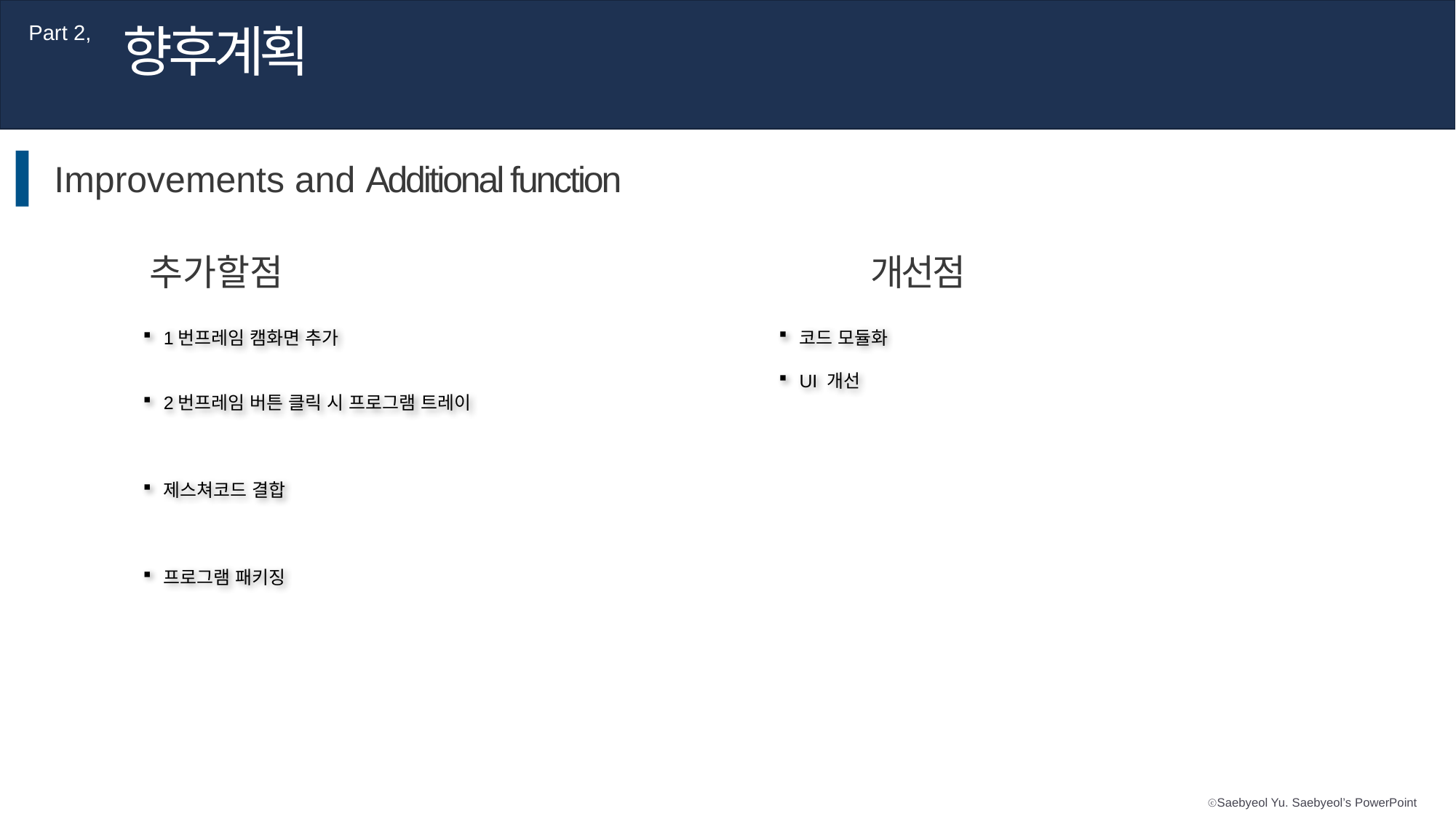

향후계획
Part 2,

Improvements and Additional function
추가할점
개선점
코드 모듈화
UI 개선

1번프레임 캠화면 추가
2번프레임 버튼 클릭 시 프로그램 트레이
제스쳐코드 결합
프로그램 패키징